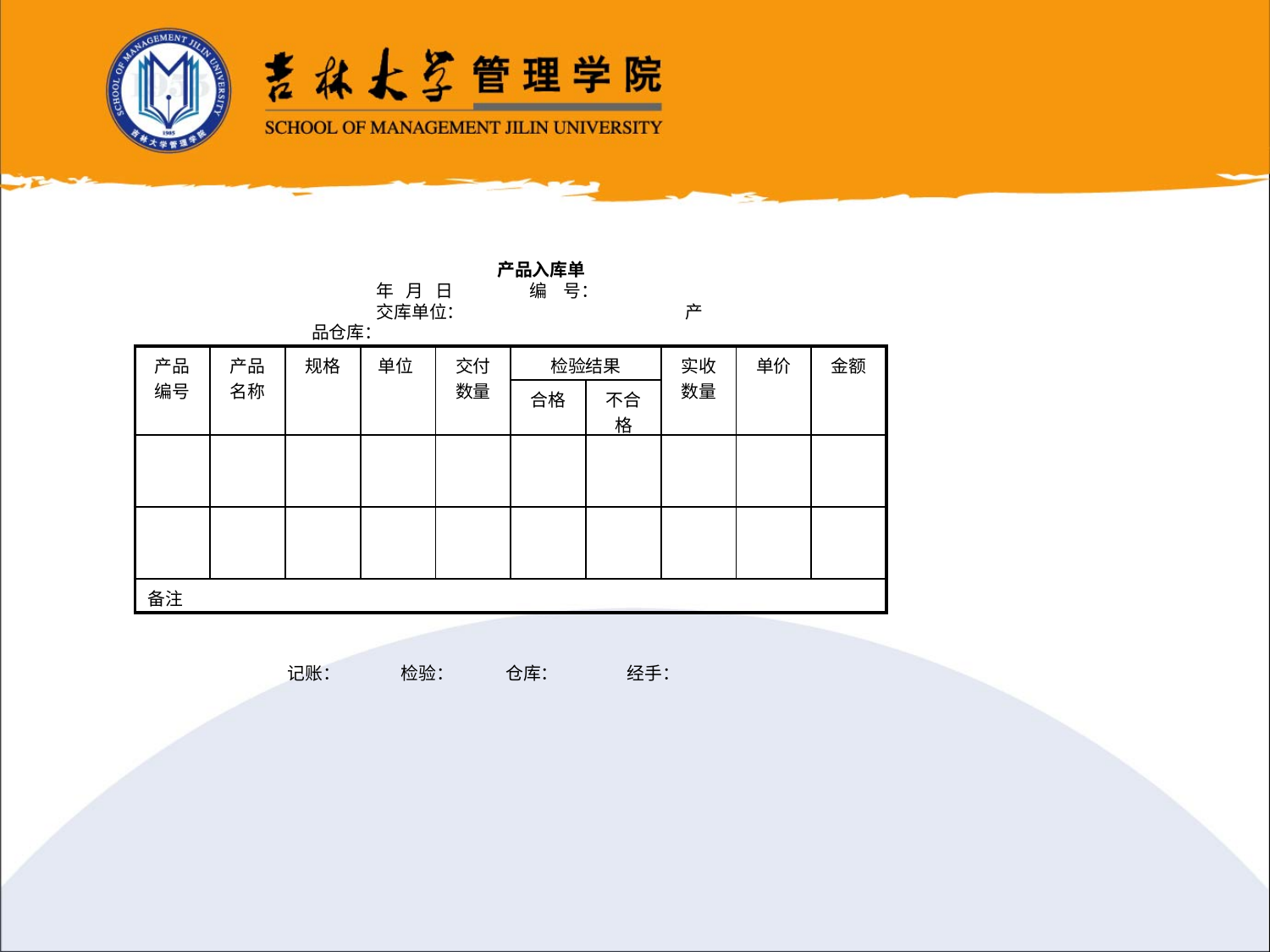

产品入库单
年   月   日                   编    号：
交库单位：                                                       产品仓库：

| 产品 编号 | 产品 名称 | 规格 | 单位 | 交付 数量 | 检验结果 |  | 实收 数量 | 单价 | 金额 |
| --- | --- | --- | --- | --- | --- | --- | --- | --- | --- |
|  |  |  |  |  | 合格 | 不合格 |  |  |  |
|  |  |  |  |  |  |  |  |  |  |
|  |  |  |  |  |  |  |  |  |  |
| 备注 |  |  |  |  |  |  |  |  |  |
记账：               检验：             仓库：                 经手：
109